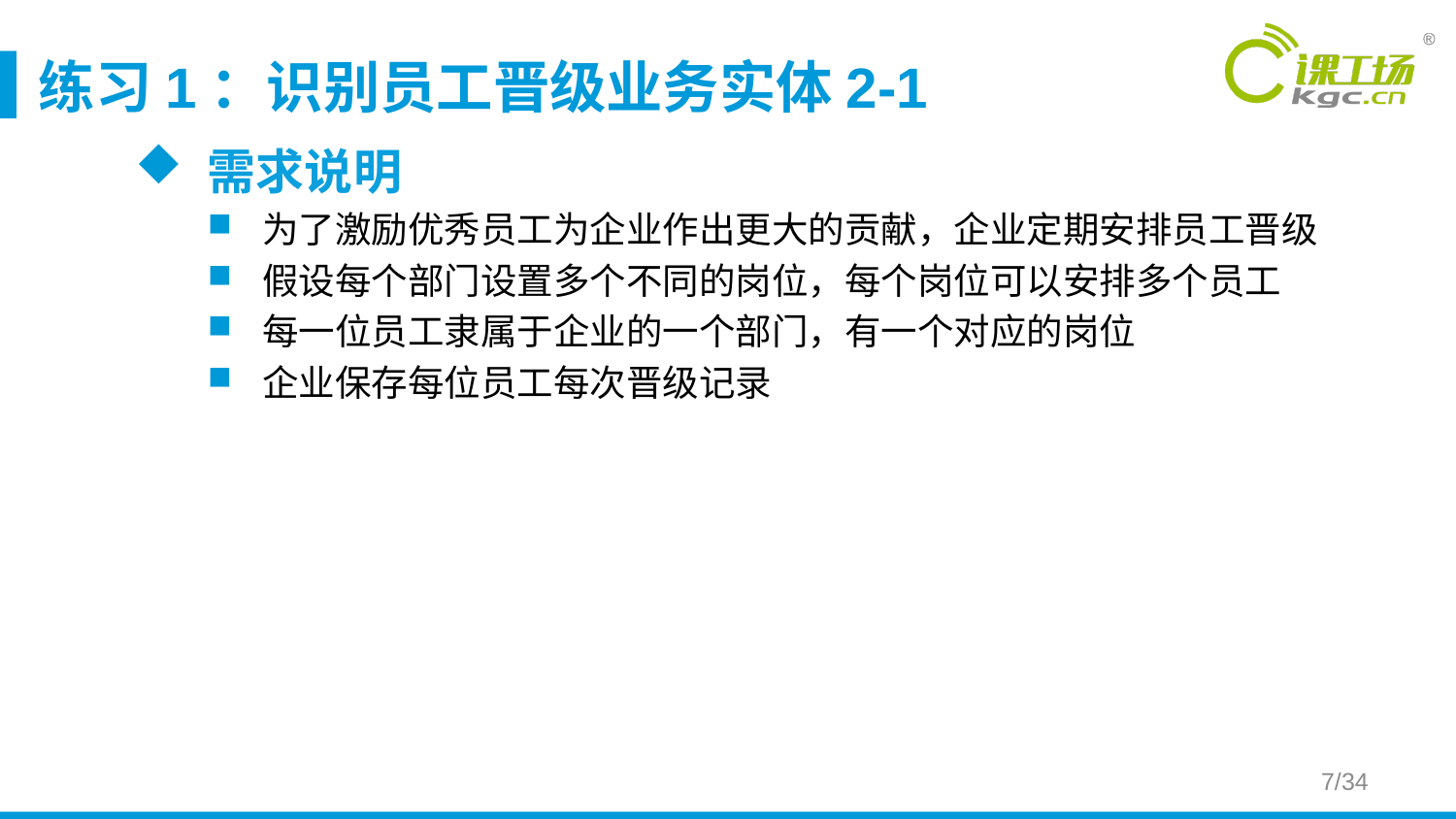

# 练习1：识别员工晋级业务实体2-1
需求说明
为了激励优秀员工为企业作出更大的贡献，企业定期安排员工晋级
假设每个部门设置多个不同的岗位，每个岗位可以安排多个员工
每一位员工隶属于企业的一个部门，有一个对应的岗位
企业保存每位员工每次晋级记录
7/34